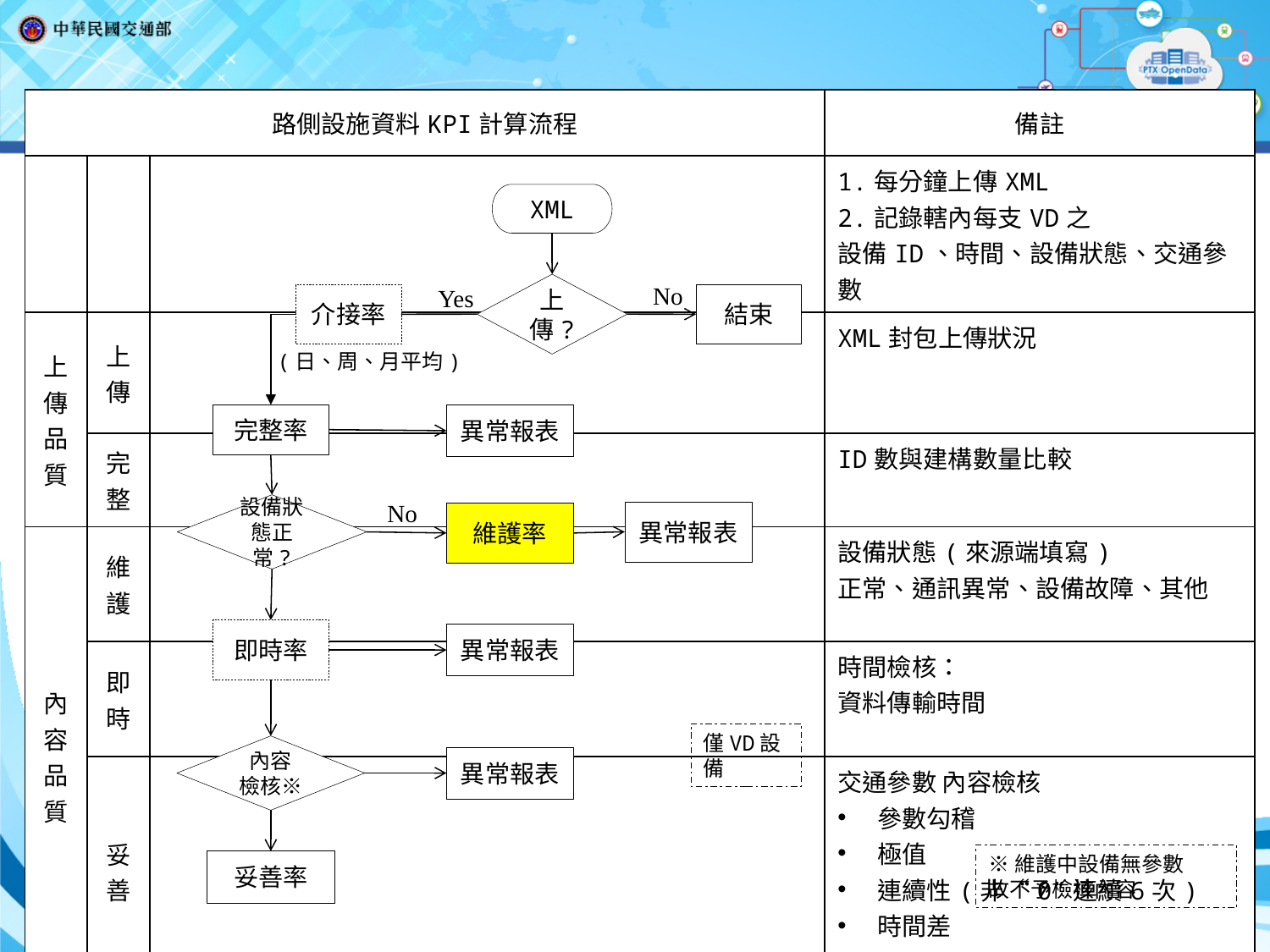

| 路側設施資料KPI計算流程 |  |  | 備註 |
| --- | --- | --- | --- |
|  |  |  | 1.每分鐘上傳XML 2.記錄轄內每支VD之 設備ID、時間、設備狀態、交通參數 |
| 上傳品質 | 上傳 |  | XML封包上傳狀況 |
|  | 完整 |  | ID數與建構數量比較 |
| 內容品質 | 維護 |  | 設備狀態(來源端填寫) 正常、通訊異常、設備故障、其他 |
|  | 即時 |  | 時間檢核： 資料傳輸時間 |
|  | 妥善 |  | 交通參數 內容檢核 參數勾稽 極值 連續性(非“0”連續6次) 時間差 |
XML
上傳?
No
Yes
介接率
結束
(日、周、月平均)
完整率
異常報表
No
異常報表
維護率
即時率
異常報表
異常報表
妥善率
設備狀態正常?
僅VD設備
內容
檢核※
※維護中設備無參數
故不予檢核內容